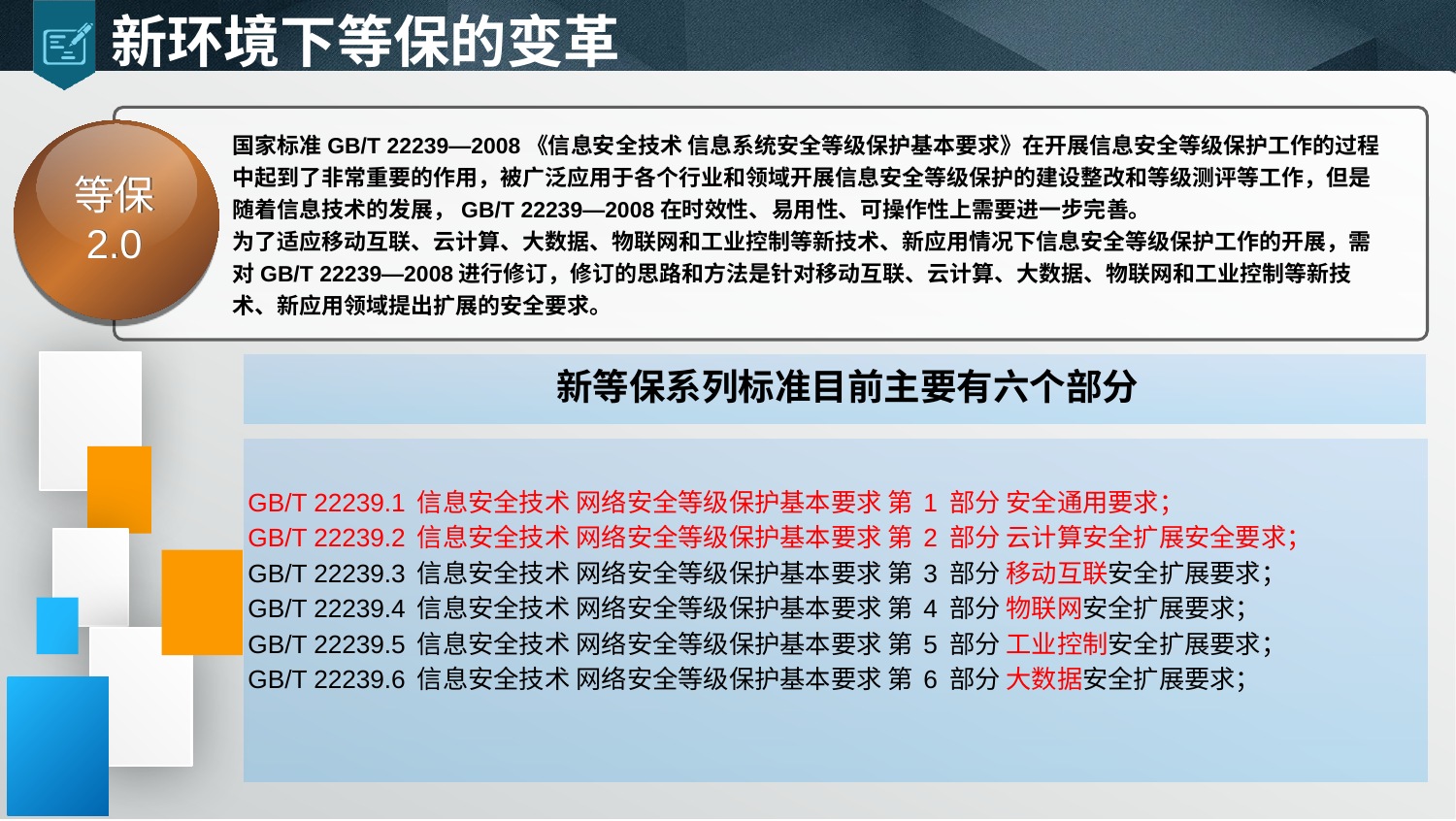

新环境下等保的变革

国家标准GB/T 22239—2008《信息安全技术 信息系统安全等级保护基本要求》在开展信息安全等级保护工作的过程中起到了非常重要的作用，被广泛应用于各个行业和领域开展信息安全等级保护的建设整改和等级测评等工作，但是随着信息技术的发展，GB/T 22239—2008在时效性、易用性、可操作性上需要进一步完善。
为了适应移动互联、云计算、大数据、物联网和工业控制等新技术、新应用情况下信息安全等级保护工作的开展，需对GB/T 22239—2008进行修订，修订的思路和方法是针对移动互联、云计算、大数据、物联网和工业控制等新技术、新应用领域提出扩展的安全要求。

等保
2.0

新等保系列标准目前主要有六个部分

GB/T 22239.1 信息安全技术 网络安全等级保护基本要求 第 1 部分 安全通用要求；
GB/T 22239.2 信息安全技术 网络安全等级保护基本要求 第 2 部分 云计算安全扩展安全要求；
GB/T 22239.3 信息安全技术 网络安全等级保护基本要求 第 3 部分 移动互联安全扩展要求；
GB/T 22239.4 信息安全技术 网络安全等级保护基本要求 第 4 部分 物联网安全扩展要求；
GB/T 22239.5 信息安全技术 网络安全等级保护基本要求 第 5 部分 工业控制安全扩展要求；
GB/T 22239.6 信息安全技术 网络安全等级保护基本要求 第 6 部分 大数据安全扩展要求；